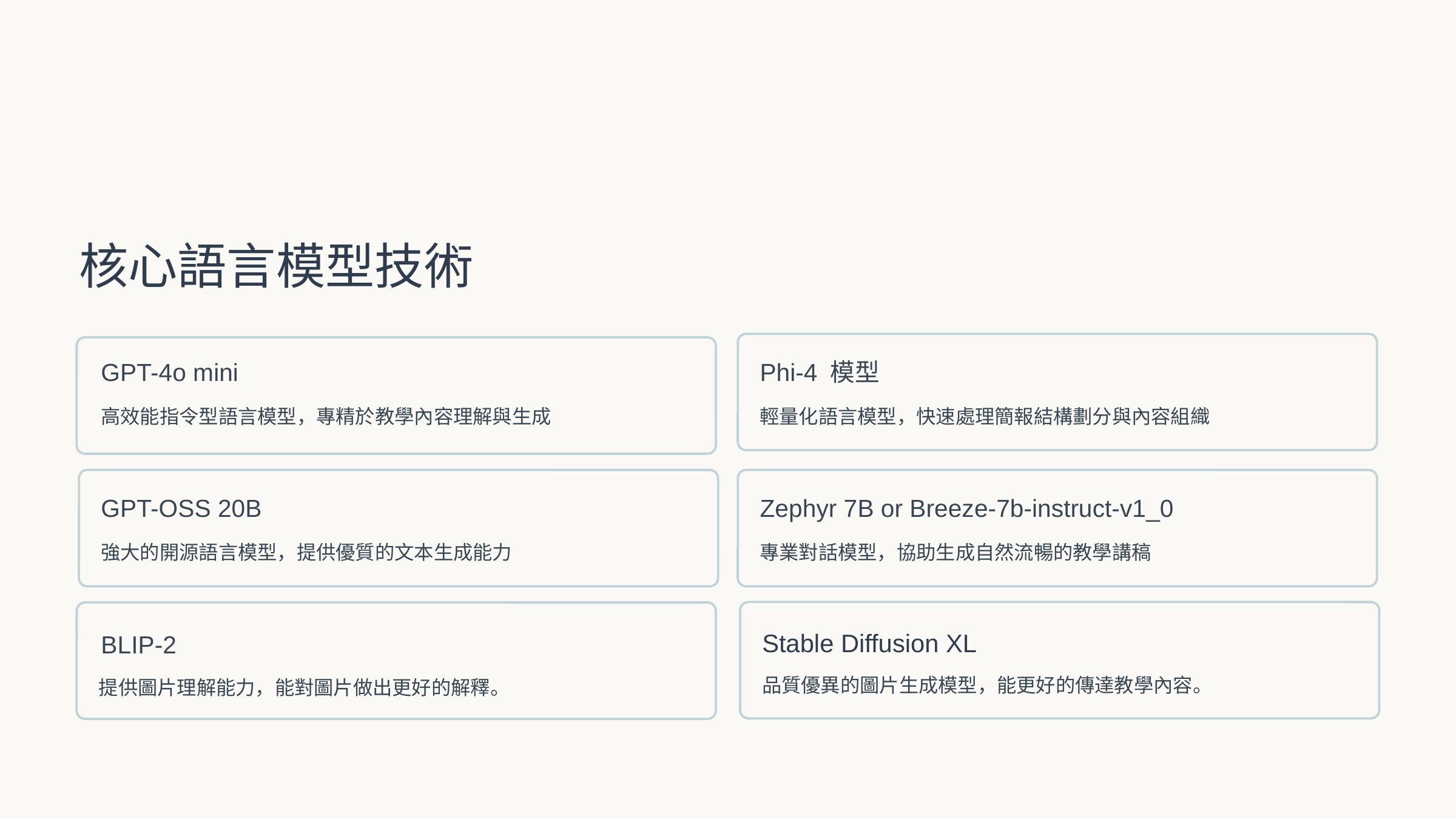

核心語言模型技術

GPT-4o mini

Phi-4 模型
高效能指令型語言模型，專精於教學內容理解與生成
輕量化語言模型，快速處理簡報結構劃分與內容組織

GPT-OSS 20B
Zephyr 7B or Breeze-7b-instruct-v1_0
強大的開源語言模型，提供優質的文本生成能力
專業對話模型，協助生成自然流暢的教學講稿

Stable Diffusion XL
BLIP-2
品質優異的圖片生成模型，能更好的傳達教學內容。
提供圖片理解能力，能對圖片做出更好的解釋。